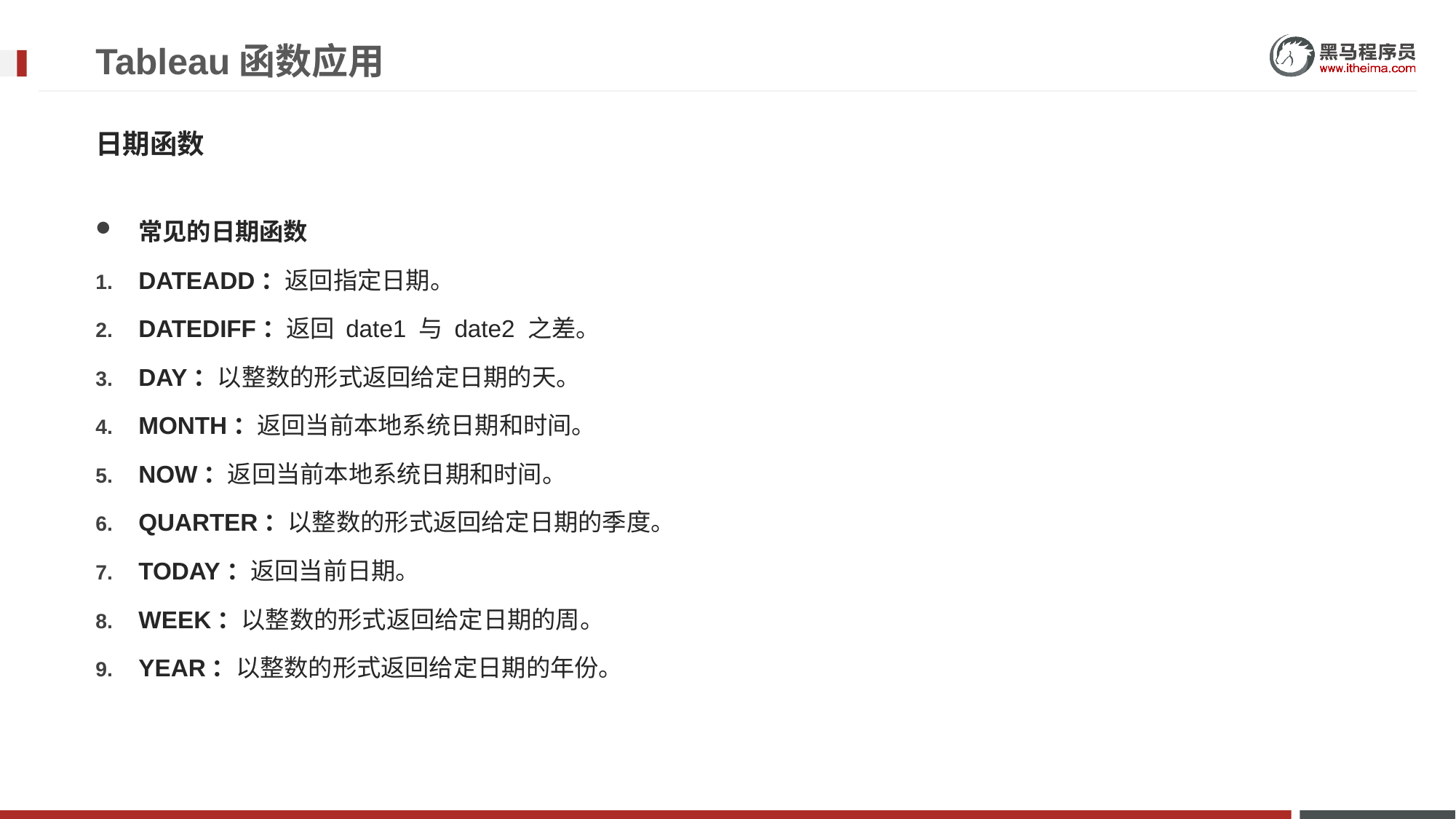

# Tableau函数应用
日期函数
常见的日期函数
DATEADD：返回指定日期。
DATEDIFF：返回 date1 与 date2 之差。
DAY：以整数的形式返回给定日期的天。
MONTH：返回当前本地系统日期和时间。
NOW：返回当前本地系统日期和时间。
QUARTER：以整数的形式返回给定日期的季度。
TODAY：返回当前日期。
WEEK：以整数的形式返回给定日期的周。
YEAR：以整数的形式返回给定日期的年份。